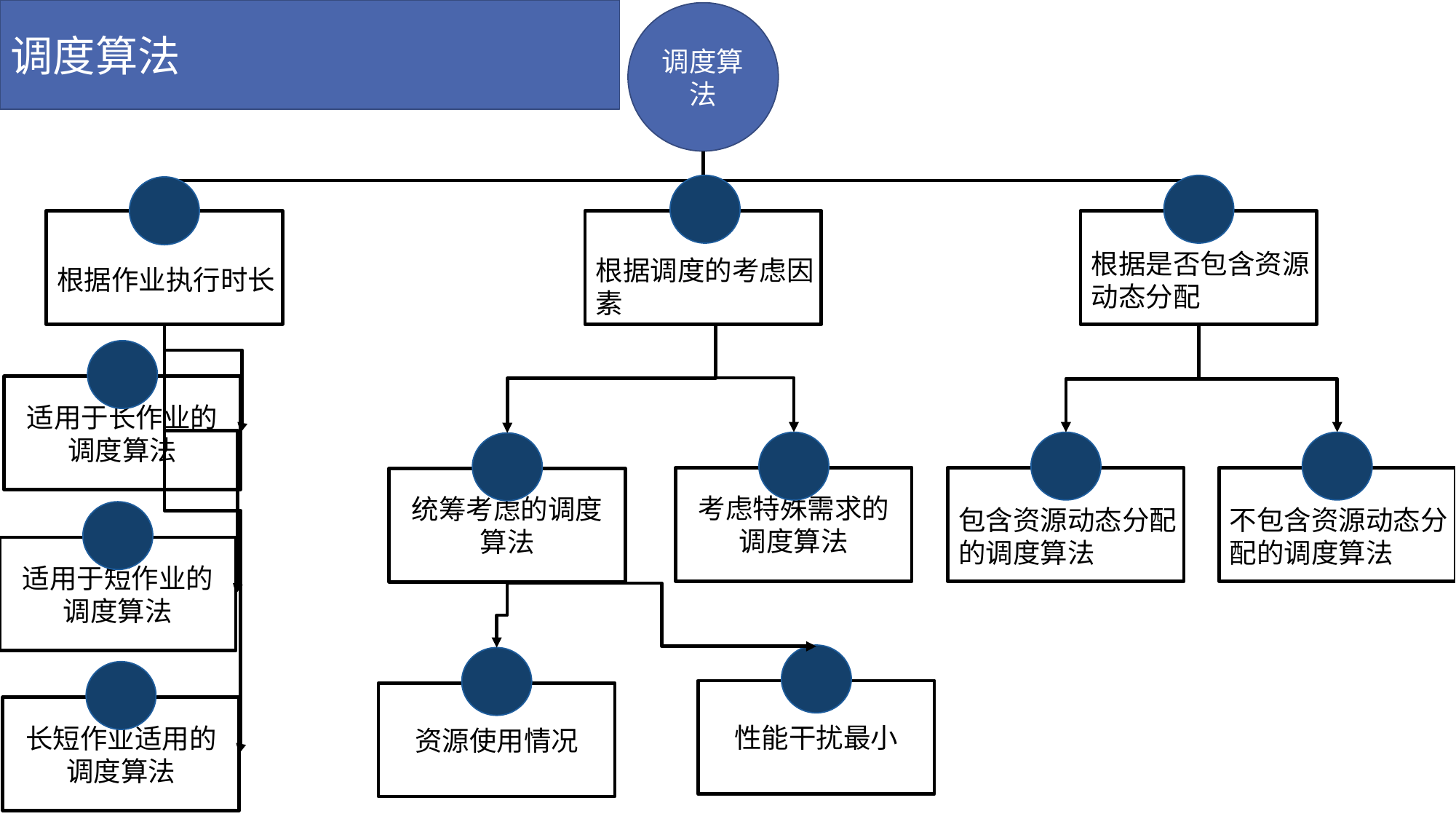

调度算法
调度算法

根据是否包含资源动态分配
根据调度的考虑因素
根据作业执行时长

适用于长作业的调度算法

考虑特殊需求的调度算法

统筹考虑的调度算法
包含资源动态分配的调度算法
不包含资源动态分配的调度算法

适用于短作业的调度算法

性能干扰最小
资源使用情况
长短作业适用的调度算法